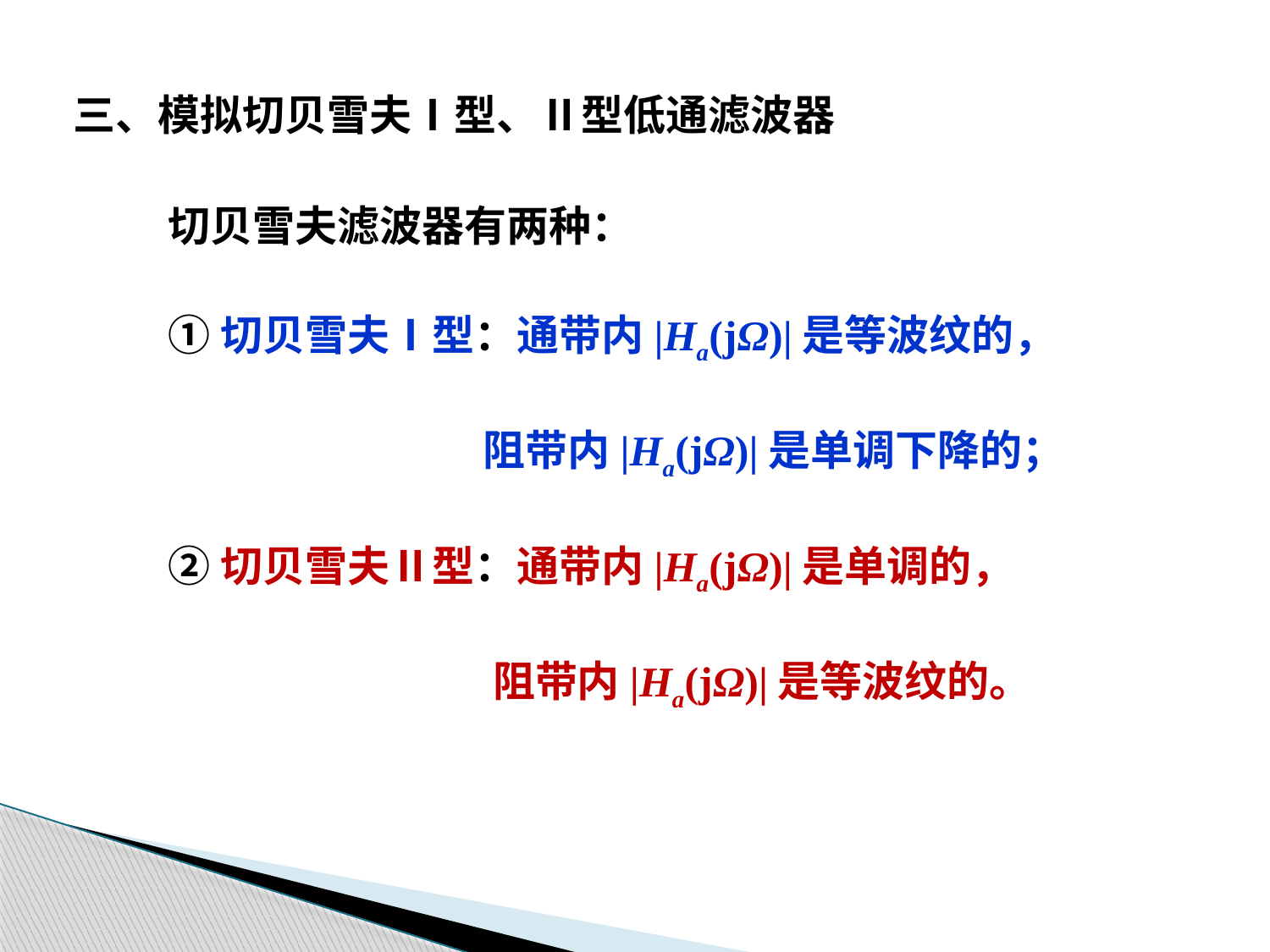

三、模拟切贝雪夫Ⅰ型、Ⅱ型低通滤波器
切贝雪夫滤波器有两种：
①切贝雪夫Ⅰ型：通带内|Ha(jΩ)|是等波纹的，
                                阻带内|Ha(jΩ)|是单调下降的；
②切贝雪夫Ⅱ型：通带内|Ha(jΩ)|是单调的，
                                 阻带内|Ha(jΩ)|是等波纹的。